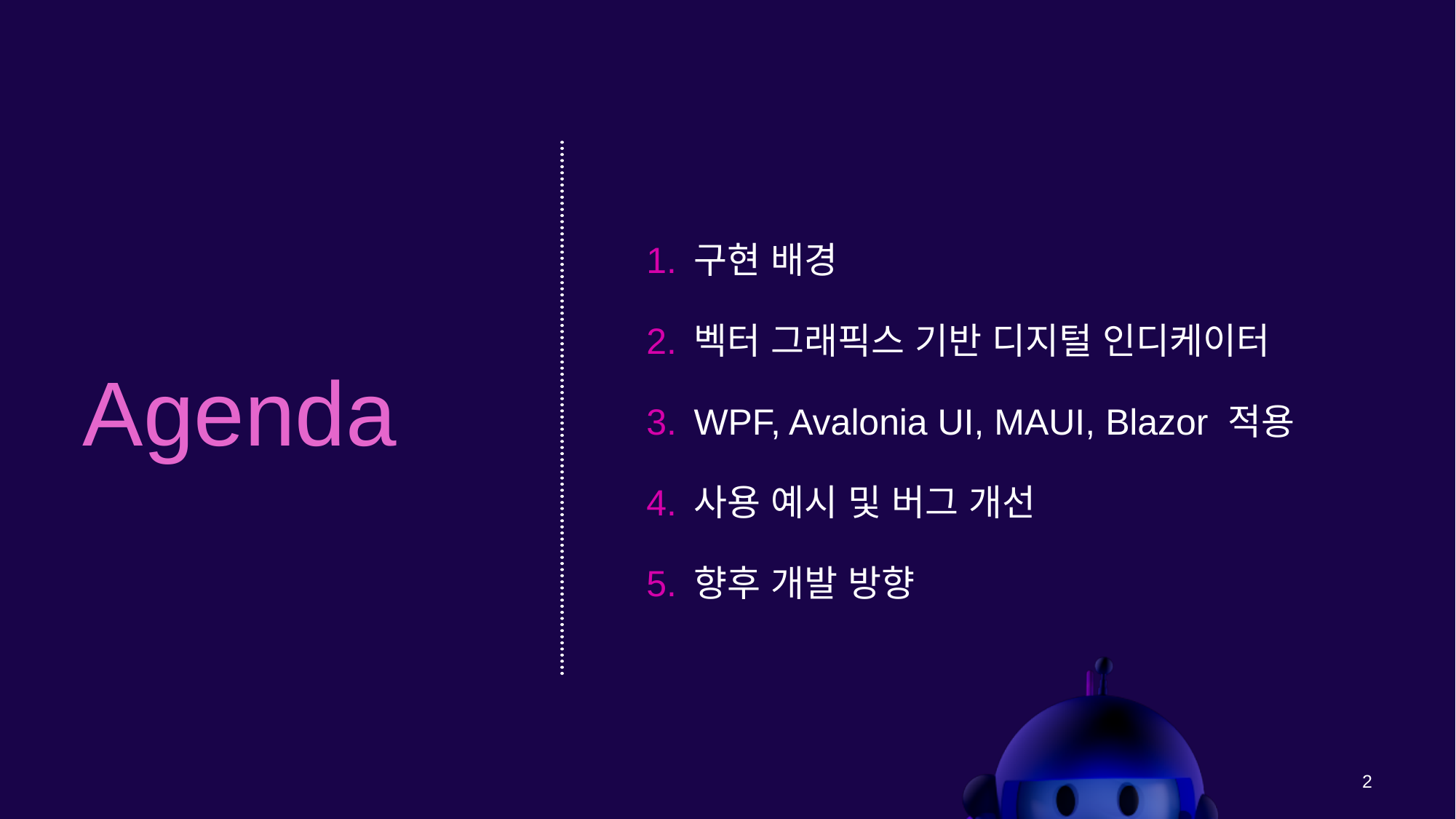

구현 배경
벡터 그래픽스 기반 디지털 인디케이터
WPF, Avalonia UI, MAUI, Blazor 적용
사용 예시 및 버그 개선
향후 개발 방향
2